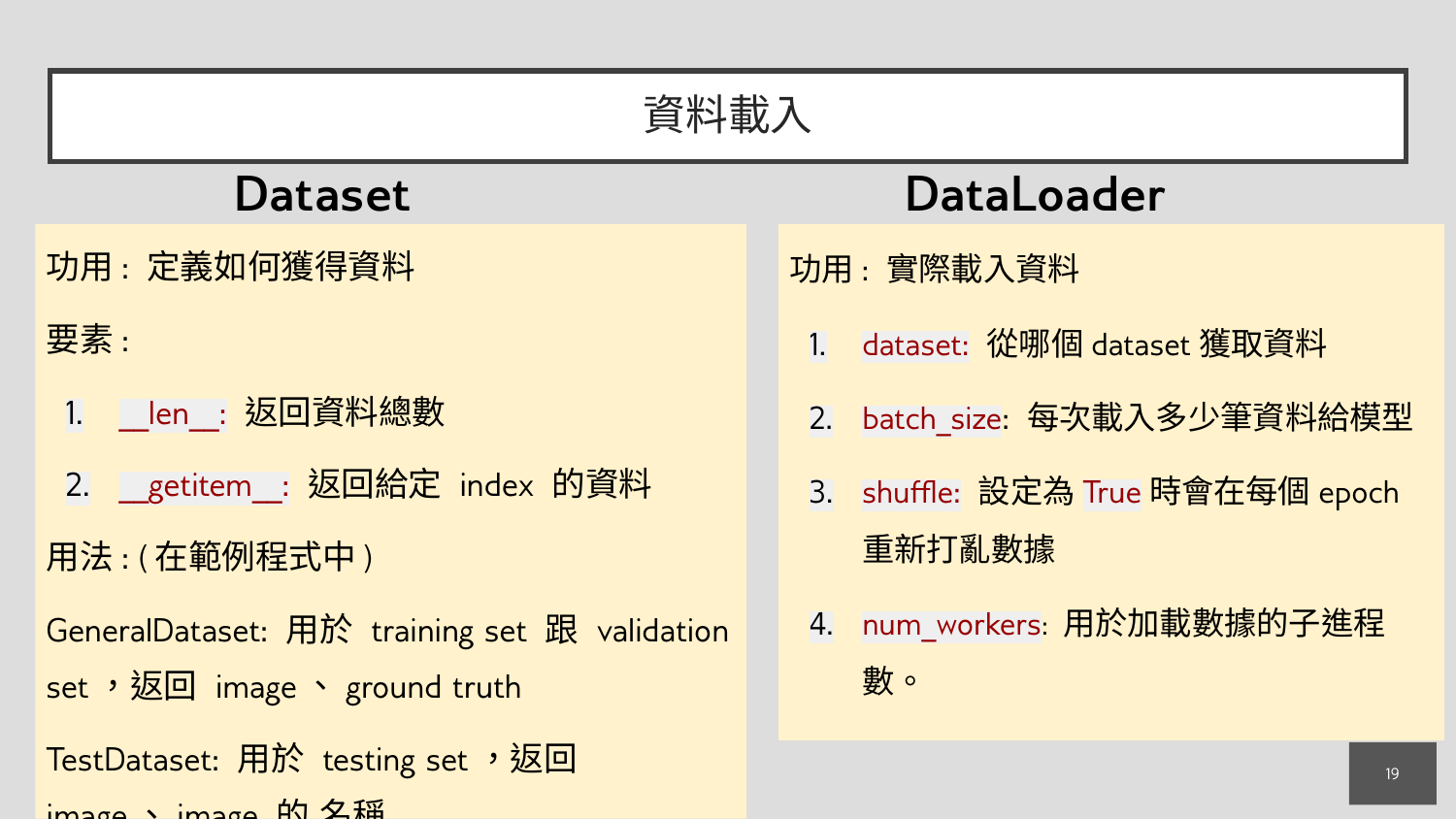

# 資料載入
Dataset
DataLoader
功用: 定義如何獲得資料
要素:
__len__: 返回資料總數
__getitem__: 返回給定 index 的資料
用法: (在範例程式中)
GeneralDataset: 用於 training set 跟 validation set，返回 image、ground truth
TestDataset: 用於 testing set，返回 image、image 的 名稱
功用: 實際載入資料
dataset: 從哪個dataset獲取資料
batch_size: 每次載入多少筆資料給模型
shuffle: 設定為True時會在每個epoch重新打亂數據
num_workers: 用於加載數據的子進程數。
19